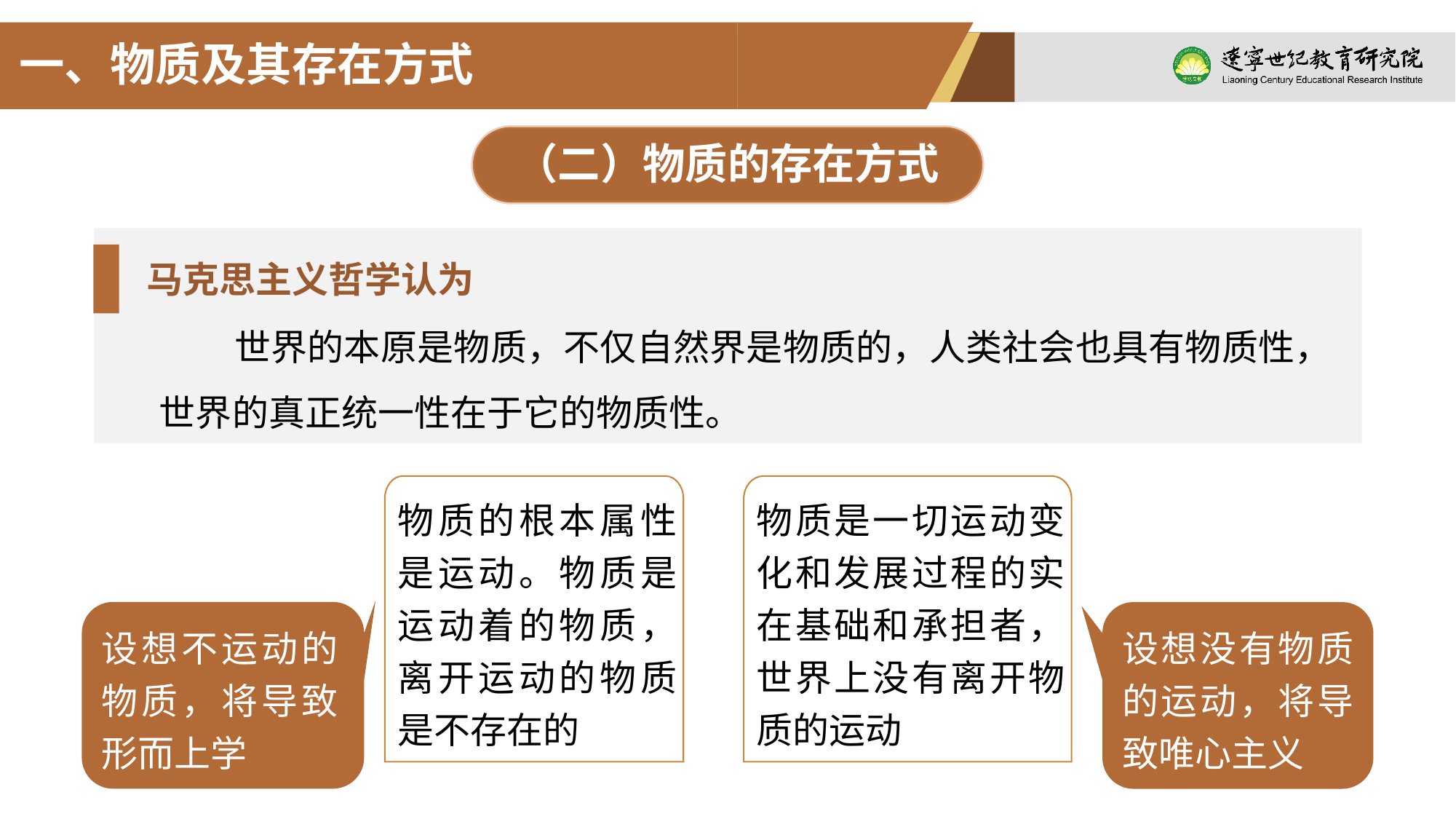

一、物质及其存在方式
（二）物质的存在方式

马克思主义哲学认为
世界的本原是物质，不仅自然界是物质的，人类社会也具有物质性，世界的真正统一性在于它的物质性。
物质的根本属性是运动。物质是运动着的物质，离开运动的物质是不存在的
物质是一切运动变化和发展过程的实在基础和承担者，世界上没有离开物质的运动
设想不运动的物质，将导致形而上学
设想没有物质的运动，将导致唯心主义